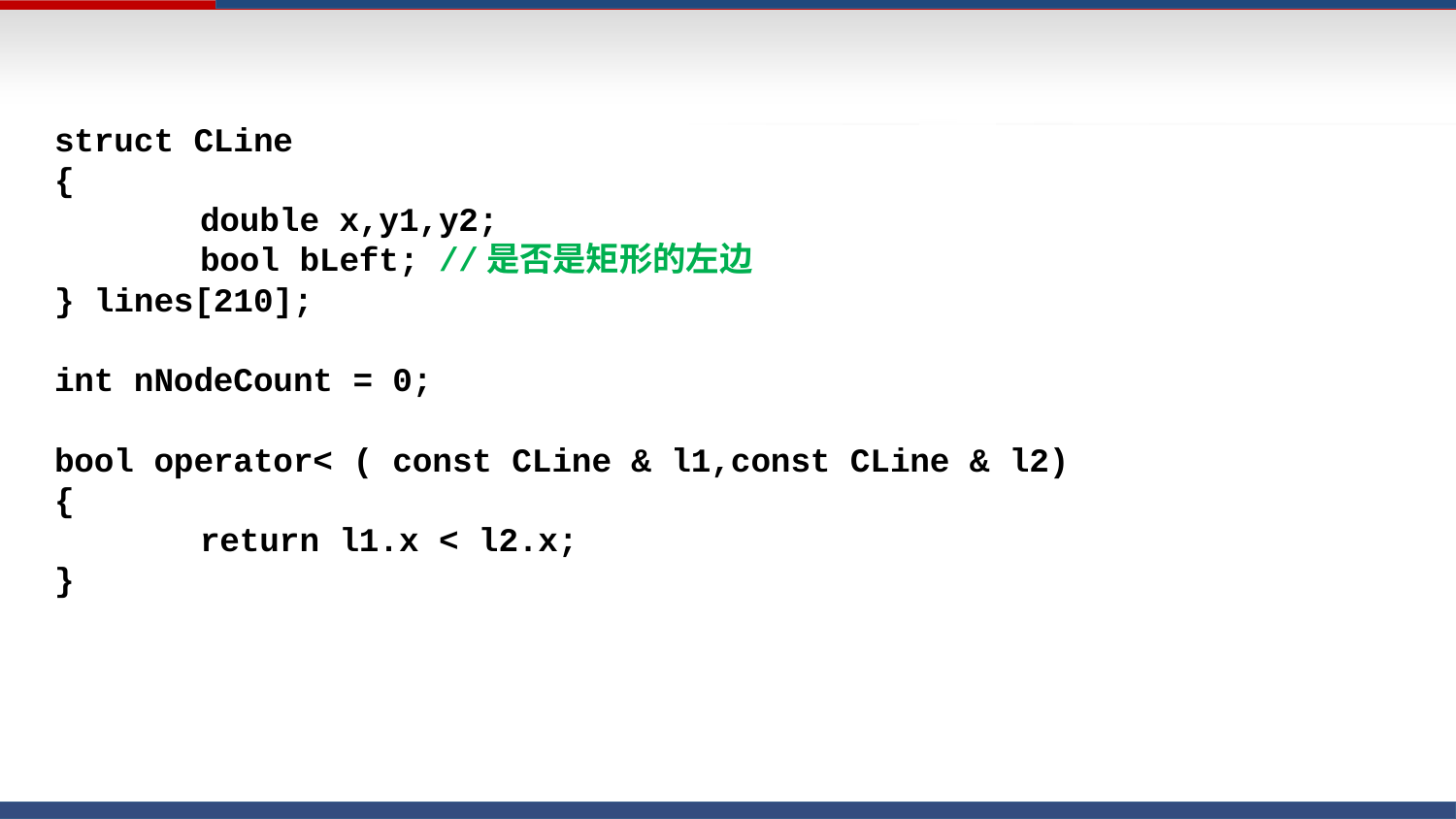

struct CLine
{
	double x,y1,y2;
	bool bLeft; //是否是矩形的左边
} lines[210];

int nNodeCount = 0;

bool operator< ( const CLine & l1,const CLine & l2)
{
	return l1.x < l2.x;
}